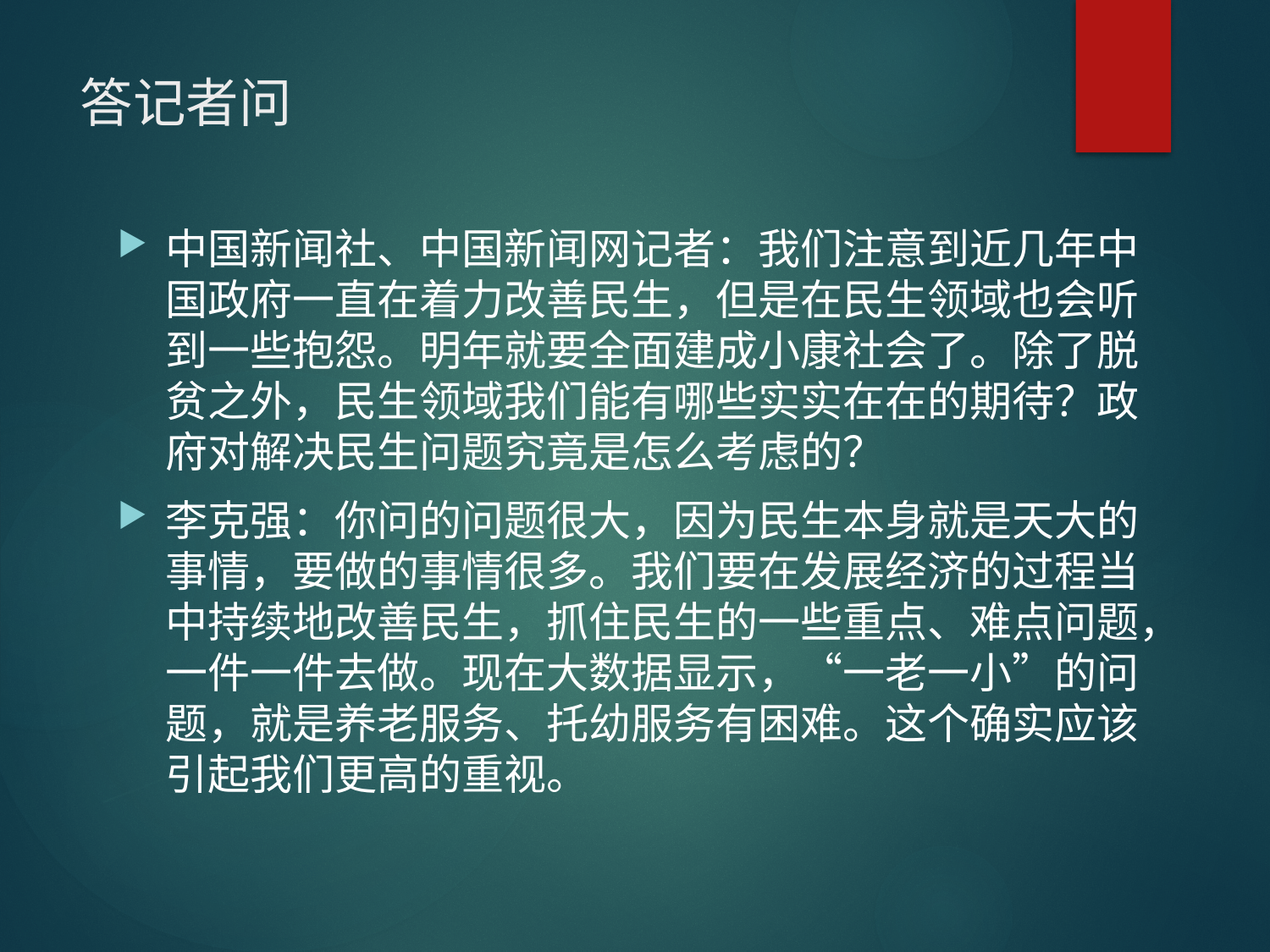

# 答记者问
中国新闻社、中国新闻网记者：我们注意到近几年中国政府一直在着力改善民生，但是在民生领域也会听到一些抱怨。明年就要全面建成小康社会了。除了脱贫之外，民生领域我们能有哪些实实在在的期待？政府对解决民生问题究竟是怎么考虑的？
李克强：你问的问题很大，因为民生本身就是天大的事情，要做的事情很多。我们要在发展经济的过程当中持续地改善民生，抓住民生的一些重点、难点问题，一件一件去做。现在大数据显示，“一老一小”的问题，就是养老服务、托幼服务有困难。这个确实应该引起我们更高的重视。